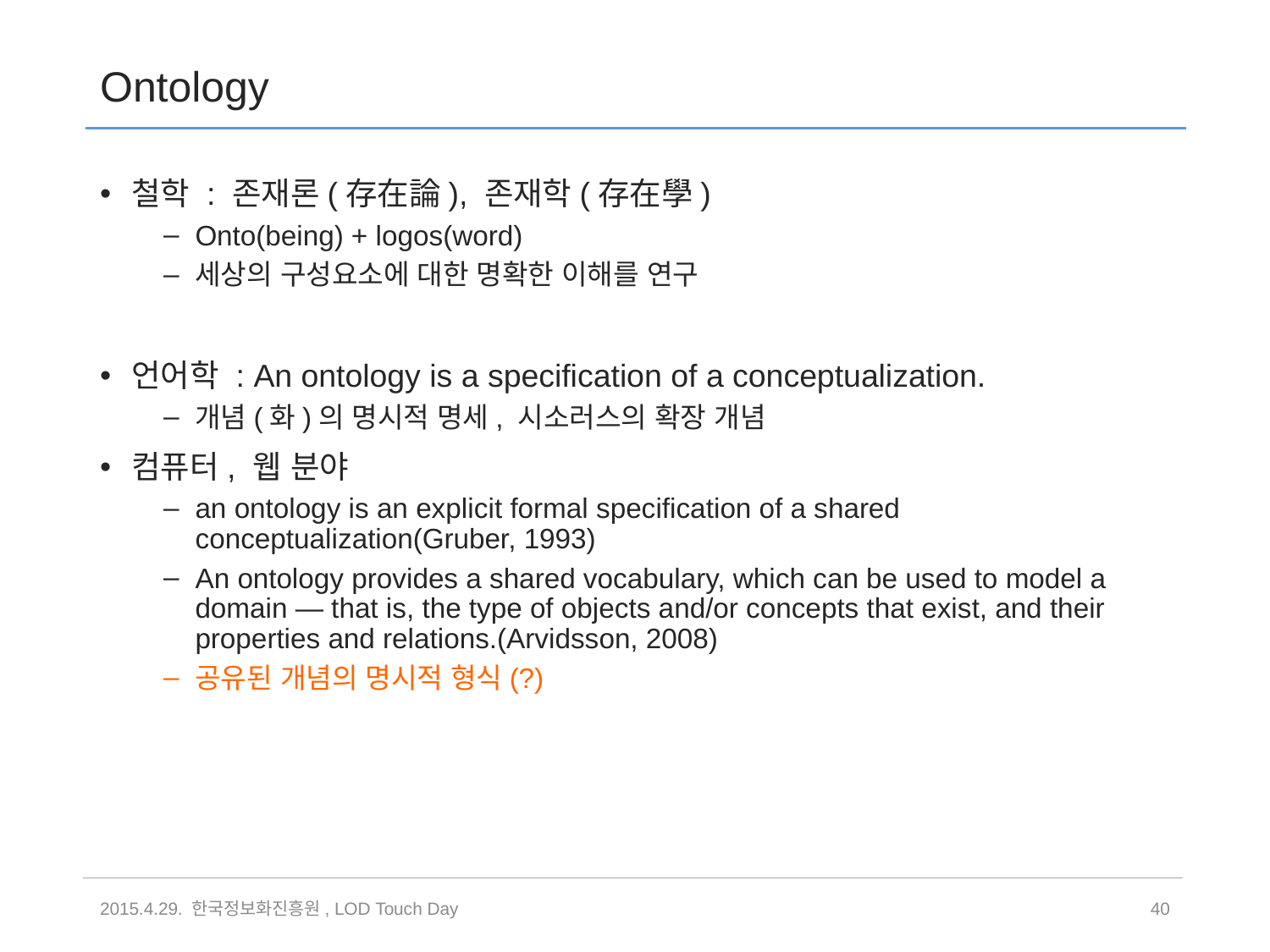

# Ontology
철학 : 존재론(存在論), 존재학(存在學)
Onto(being) + logos(word)
세상의 구성요소에 대한 명확한 이해를 연구

언어학 : An ontology is a specification of a conceptualization.
개념(화)의 명시적 명세, 시소러스의 확장 개념
컴퓨터, 웹 분야
an ontology is an explicit formal specification of a shared conceptualization(Gruber, 1993)
An ontology provides a shared vocabulary, which can be used to model a domain — that is, the type of objects and/or concepts that exist, and their properties and relations.(Arvidsson, 2008)
공유된 개념의 명시적 형식(?)

2015.4.29. 한국정보화진흥원, LOD Touch Day
40